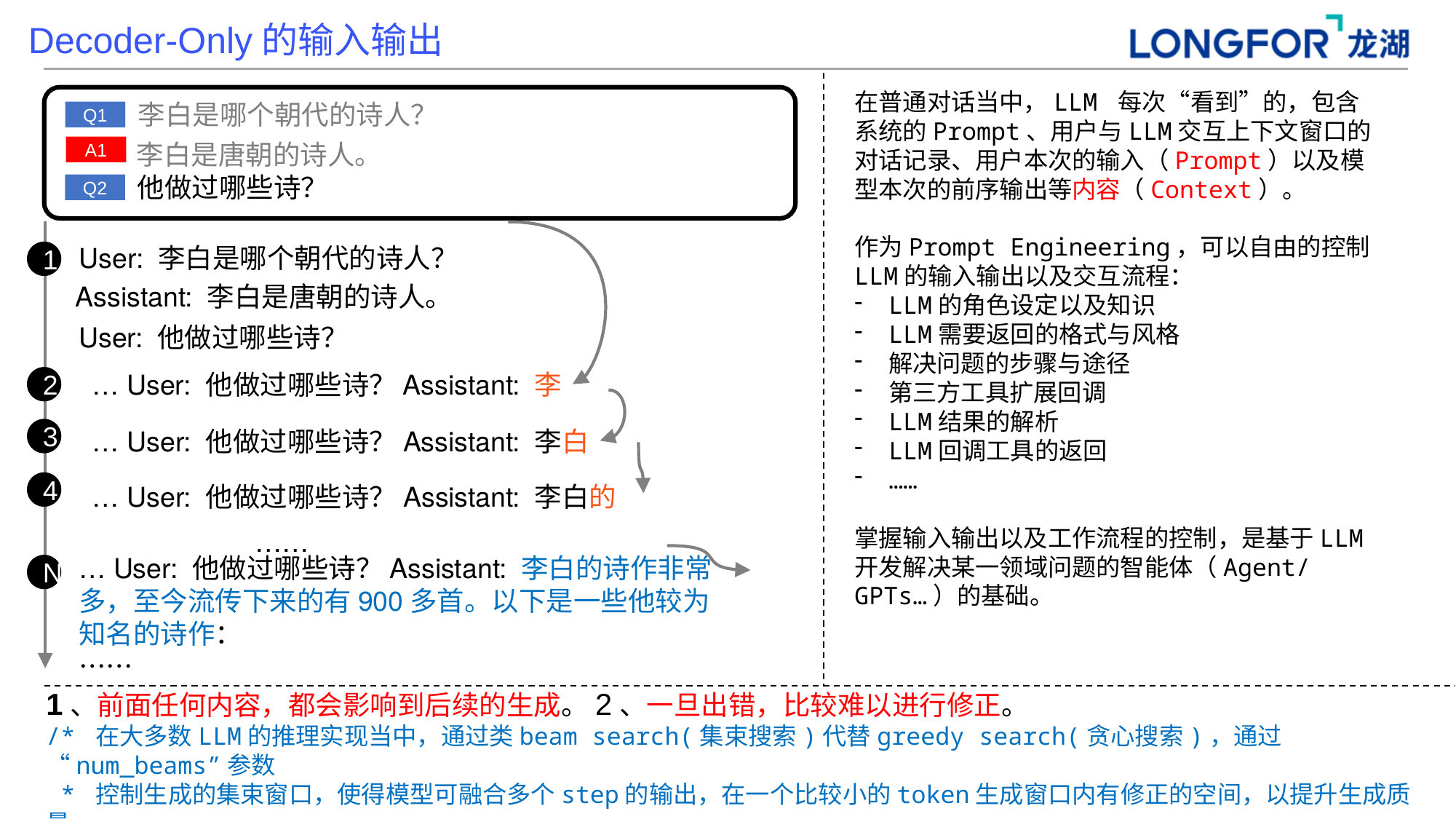

Decoder-Only的输入输出
在普通对话当中，LLM 每次“看到”的，包含系统的Prompt、用户与LLM交互上下文窗口的对话记录、用户本次的输入（Prompt）以及模型本次的前序输出等内容（Context）。

作为Prompt Engineering，可以自由的控制LLM的输入输出以及交互流程：
LLM的角色设定以及知识
LLM需要返回的格式与风格
解决问题的步骤与途径
第三方工具扩展回调
LLM结果的解析
LLM回调工具的返回
……

掌握输入输出以及工作流程的控制，是基于LLM开发解决某一领域问题的智能体（Agent/GPTs…）的基础。

李白是哪个朝代的诗人？
Q1
李白是唐朝的诗人。
A1
他做过哪些诗？
Q2
User: 李白是哪个朝代的诗人？
1
Assistant: 李白是唐朝的诗人。
User: 他做过哪些诗？
… User: 他做过哪些诗？Assistant: 李
2
… User: 他做过哪些诗？Assistant: 李白
3
4
… User: 他做过哪些诗？Assistant: 李白的
……
… User: 他做过哪些诗？Assistant: 李白的诗作非常多，至今流传下来的有900多首。以下是一些他较为知名的诗作：
……
N
1、前面任何内容，都会影响到后续的生成。2、一旦出错，比较难以进行修正。
/* 在大多数LLM的推理实现当中，通过类beam search(集束搜索)代替greedy search(贪心搜索)，通过 “num_beams”参数
 * 控制生成的集束窗口，使得模型可融合多个step的输出，在一个比较小的token生成窗口内有修正的空间，以提升生成质量。
 * 但整体的逻辑影响不大。*/